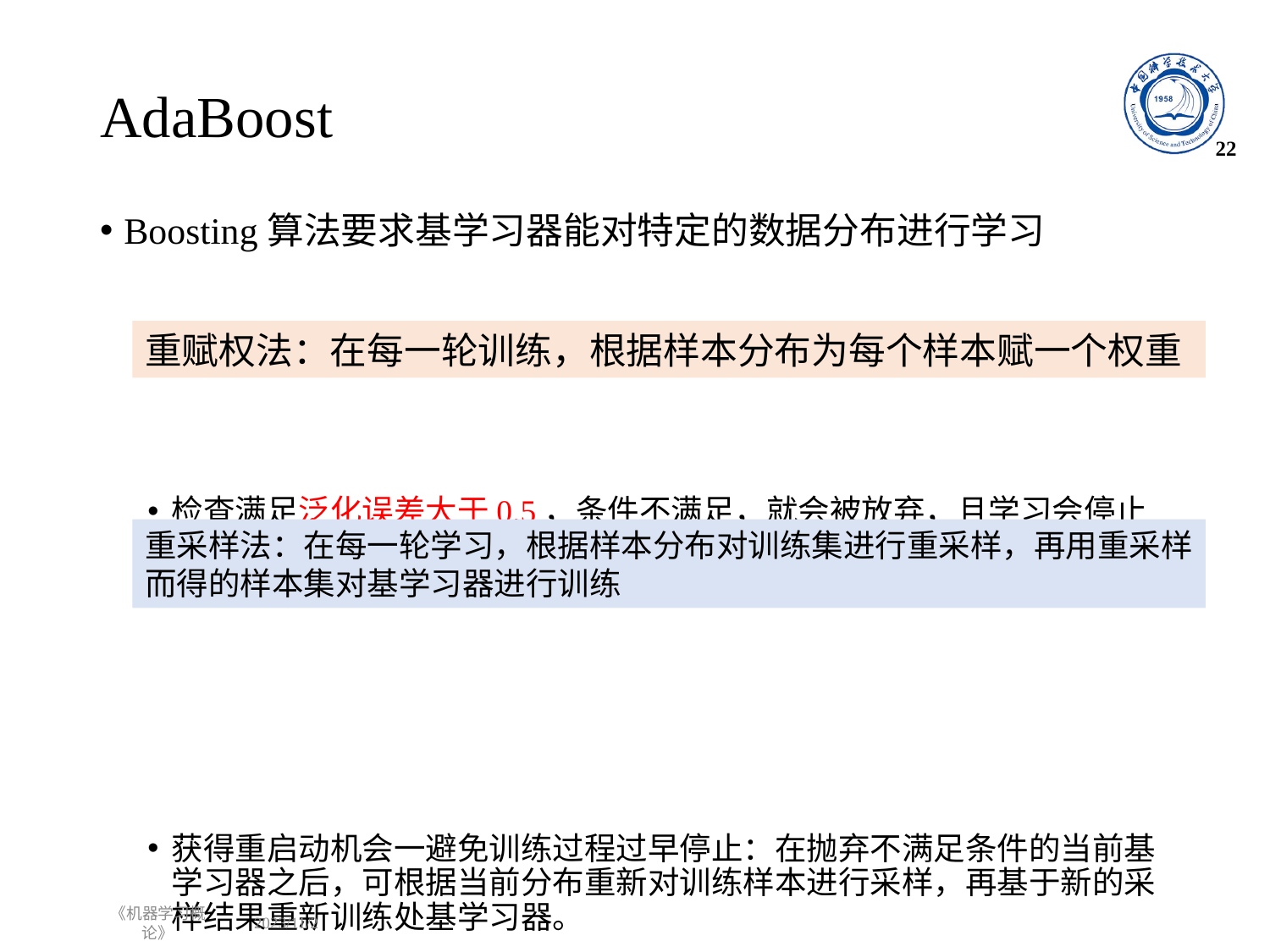

# AdaBoost
22
Boosting算法要求基学习器能对特定的数据分布进行学习

检查满足泛化误差大于0.5，条件不满足，就会被放弃，且学习会停止

获得重启动机会一避免训练过程过早停止：在抛弃不满足条件的当前基学习器之后，可根据当前分布重新对训练样本进行采样，再基于新的采样结果重新训练处基学习器。

重赋权法：在每一轮训练，根据样本分布为每个样本赋一个权重
重采样法：在每一轮学习，根据样本分布对训练集进行重采样，再用重采样而得的样本集对基学习器进行训练
《机器学习概论》
2023/11/2